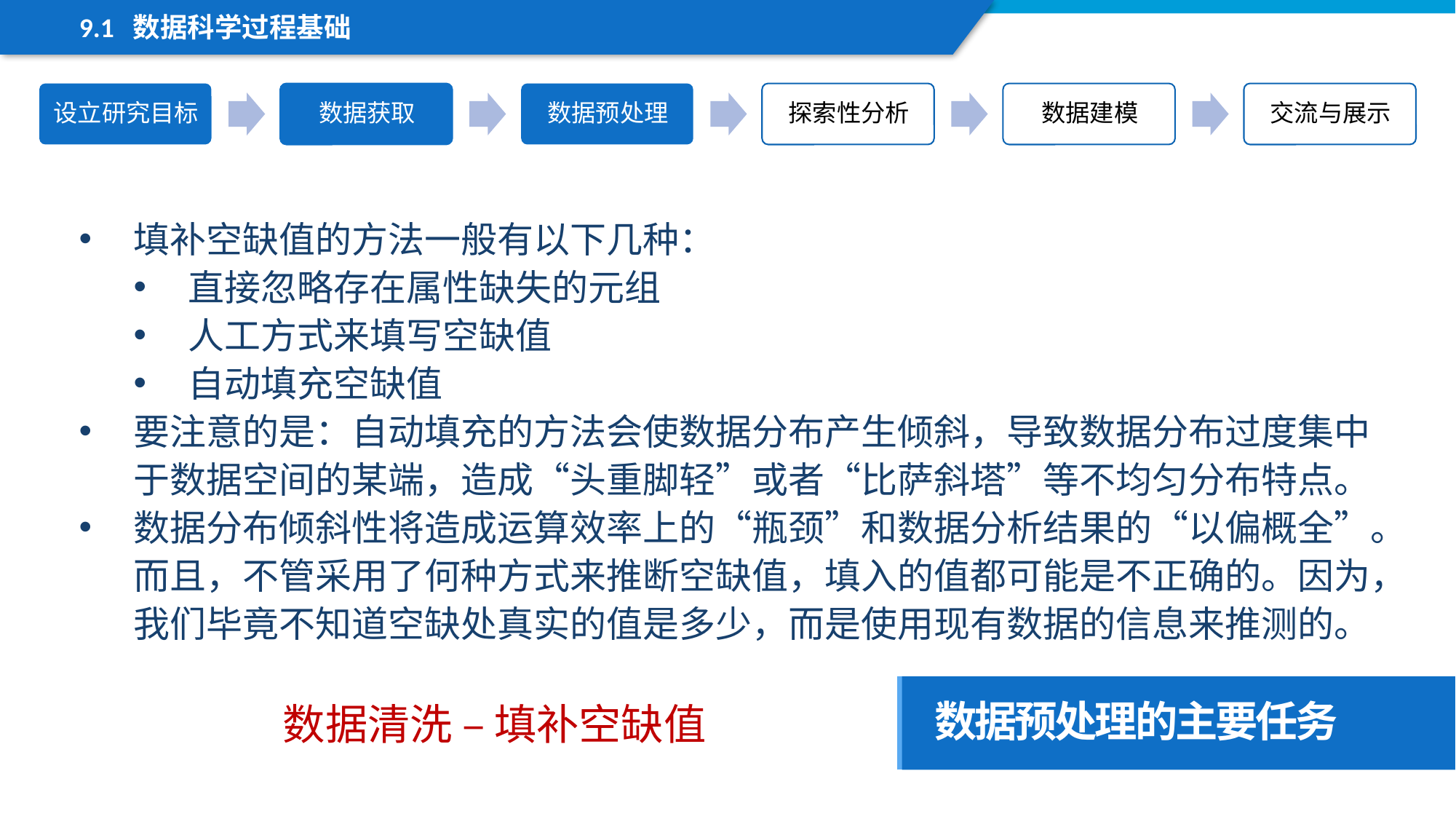

9.1  数据科学过程基础
设立研究目标

数据获取

数据预处理

探索性分析

数据建模

交流与展示
填补空缺值的方法一般有以下几种：
直接忽略存在属性缺失的元组
人工方式来填写空缺值
自动填充空缺值
要注意的是：自动填充的方法会使数据分布产生倾斜，导致数据分布过度集中于数据空间的某端，造成“头重脚轻”或者“比萨斜塔”等不均匀分布特点。
数据分布倾斜性将造成运算效率上的“瓶颈”和数据分析结果的“以偏概全”。而且，不管采用了何种方式来推断空缺值，填入的值都可能是不正确的。因为，我们毕竟不知道空缺处真实的值是多少，而是使用现有数据的信息来推测的。

数据预处理的主要任务
数据清洗 – 填补空缺值